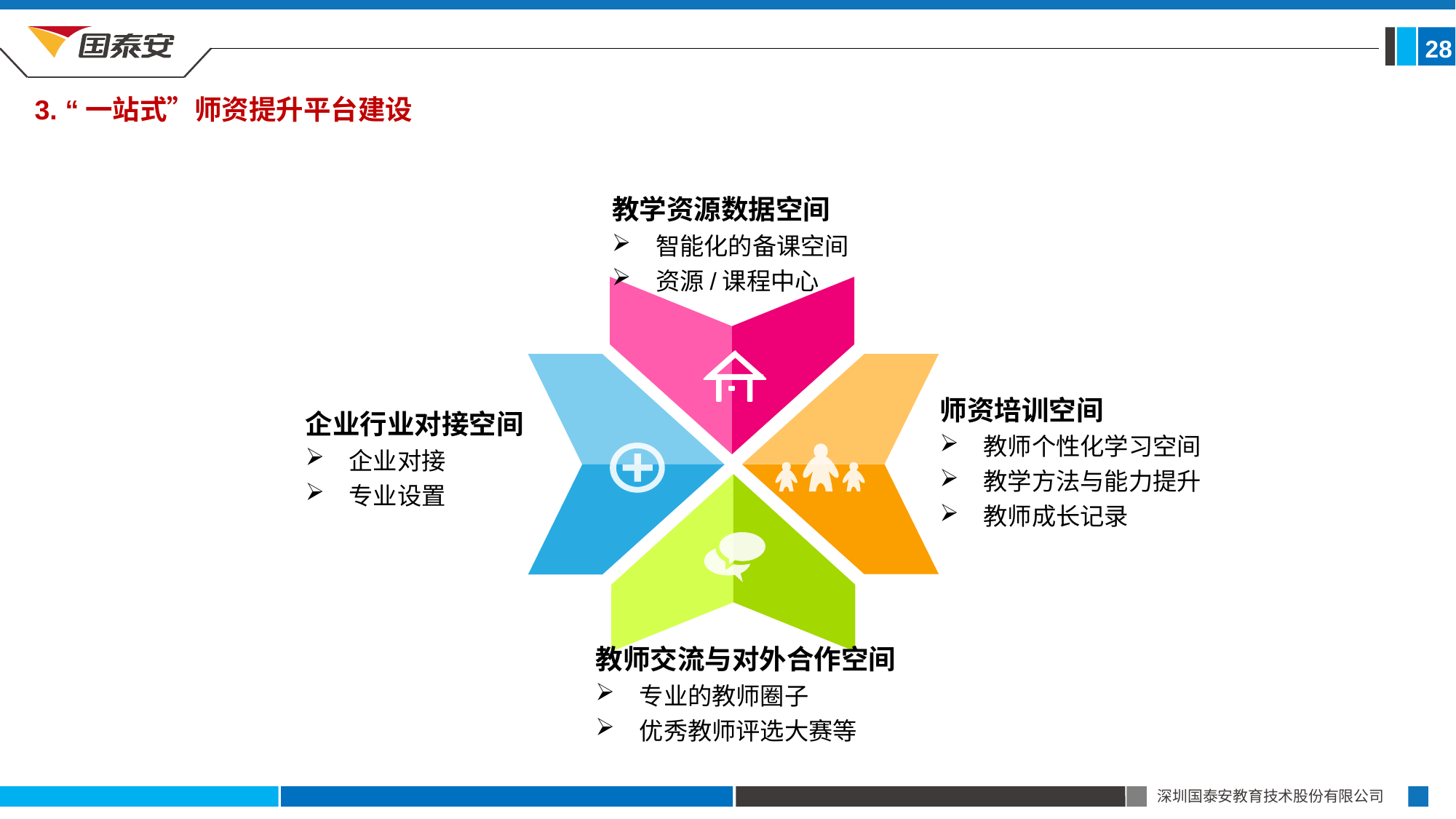

28
3. “一站式”师资提升平台建设
教学资源数据空间
智能化的备课空间
资源/课程中心

企业行业对接空间
企业对接
专业设置
师资培训空间
教师个性化学习空间
教学方法与能力提升
教师成长记录
教师交流与对外合作空间
专业的教师圈子
优秀教师评选大赛等